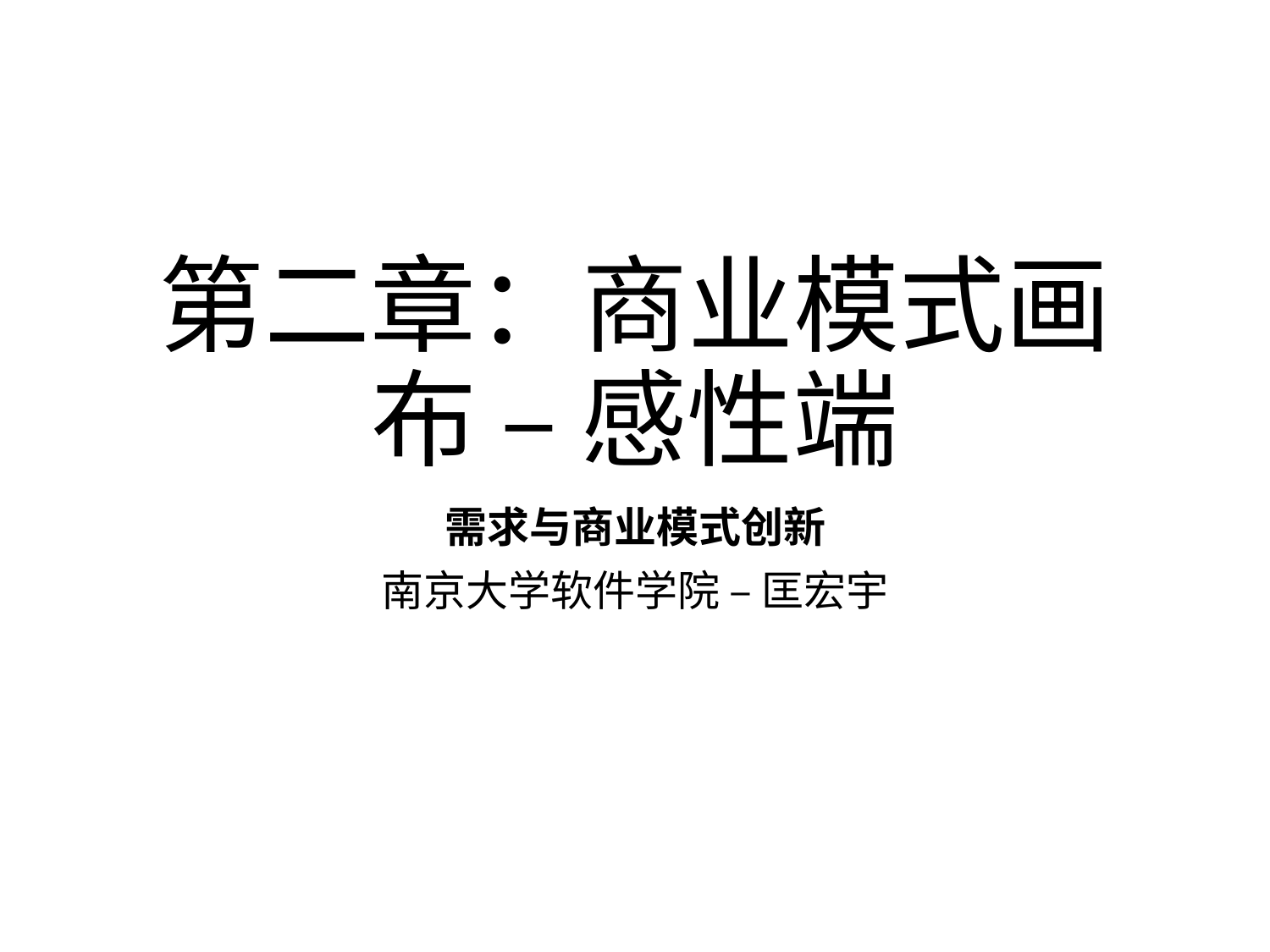

# 第二章：商业模式画布 – 感性端
需求与商业模式创新
南京大学软件学院 – 匡宏宇